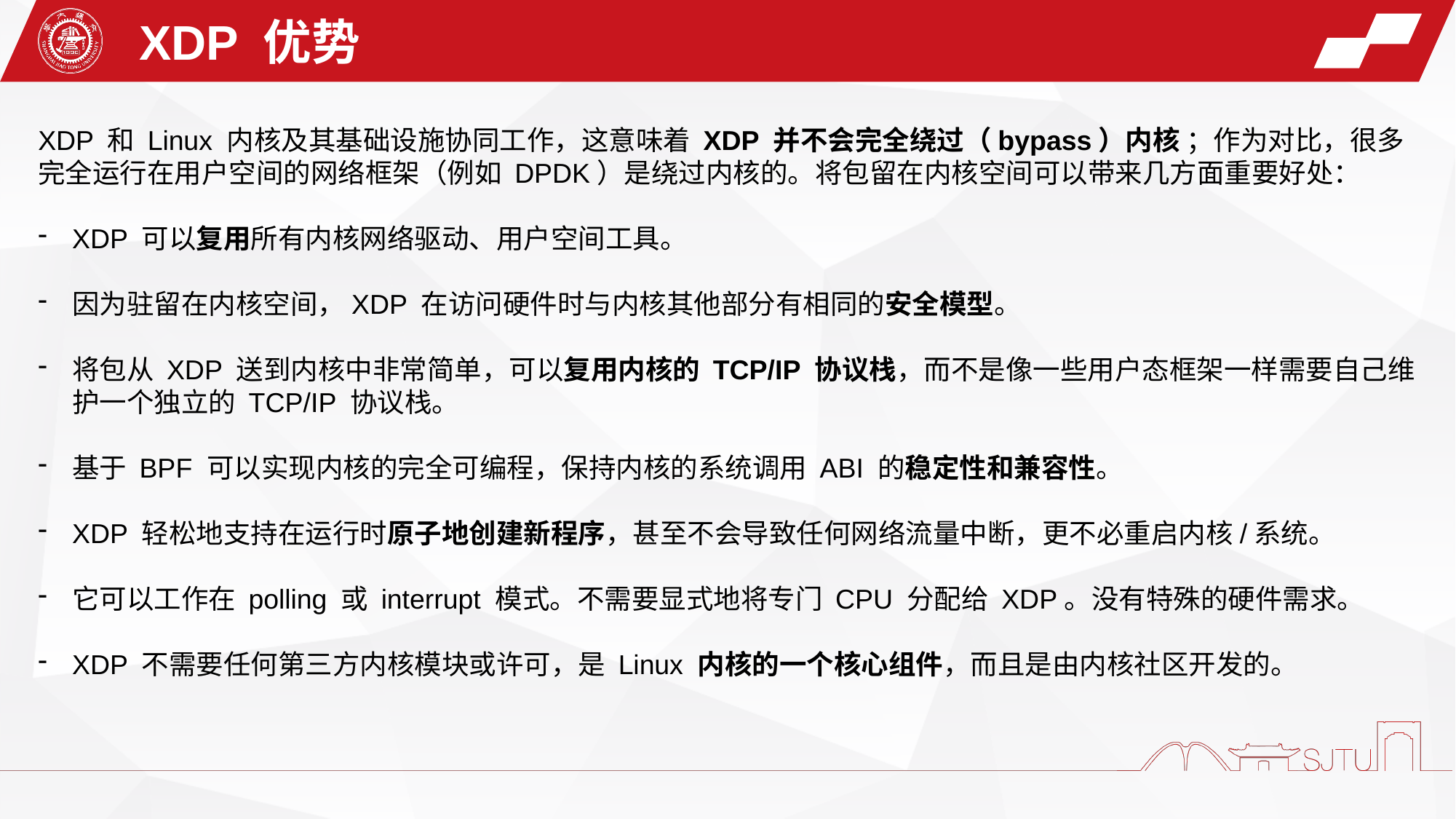

XDP 优势
XDP 和 Linux 内核及其基础设施协同工作，这意味着 XDP 并不会完全绕过（bypass）内核 ；作为对比，很多完全运行在用户空间的网络框架（例如 DPDK）是绕过内核的。将包留在内核空间可以带来几方面重要好处：

XDP 可以复用所有内核网络驱动、用户空间工具。

因为驻留在内核空间，XDP 在访问硬件时与内核其他部分有相同的安全模型。

将包从 XDP 送到内核中非常简单，可以复用内核的 TCP/IP 协议栈，而不是像一些用户态框架一样需要自己维护一个独立的 TCP/IP 协议栈。

基于 BPF 可以实现内核的完全可编程，保持内核的系统调用 ABI 的稳定性和兼容性。

XDP 轻松地支持在运行时原子地创建新程序，甚至不会导致任何网络流量中断，更不必重启内核/系统。

它可以工作在 polling 或 interrupt 模式。不需要显式地将专门 CPU 分配给 XDP。没有特殊的硬件需求。

XDP 不需要任何第三方内核模块或许可，是 Linux 内核的一个核心组件，而且是由内核社区开发的。